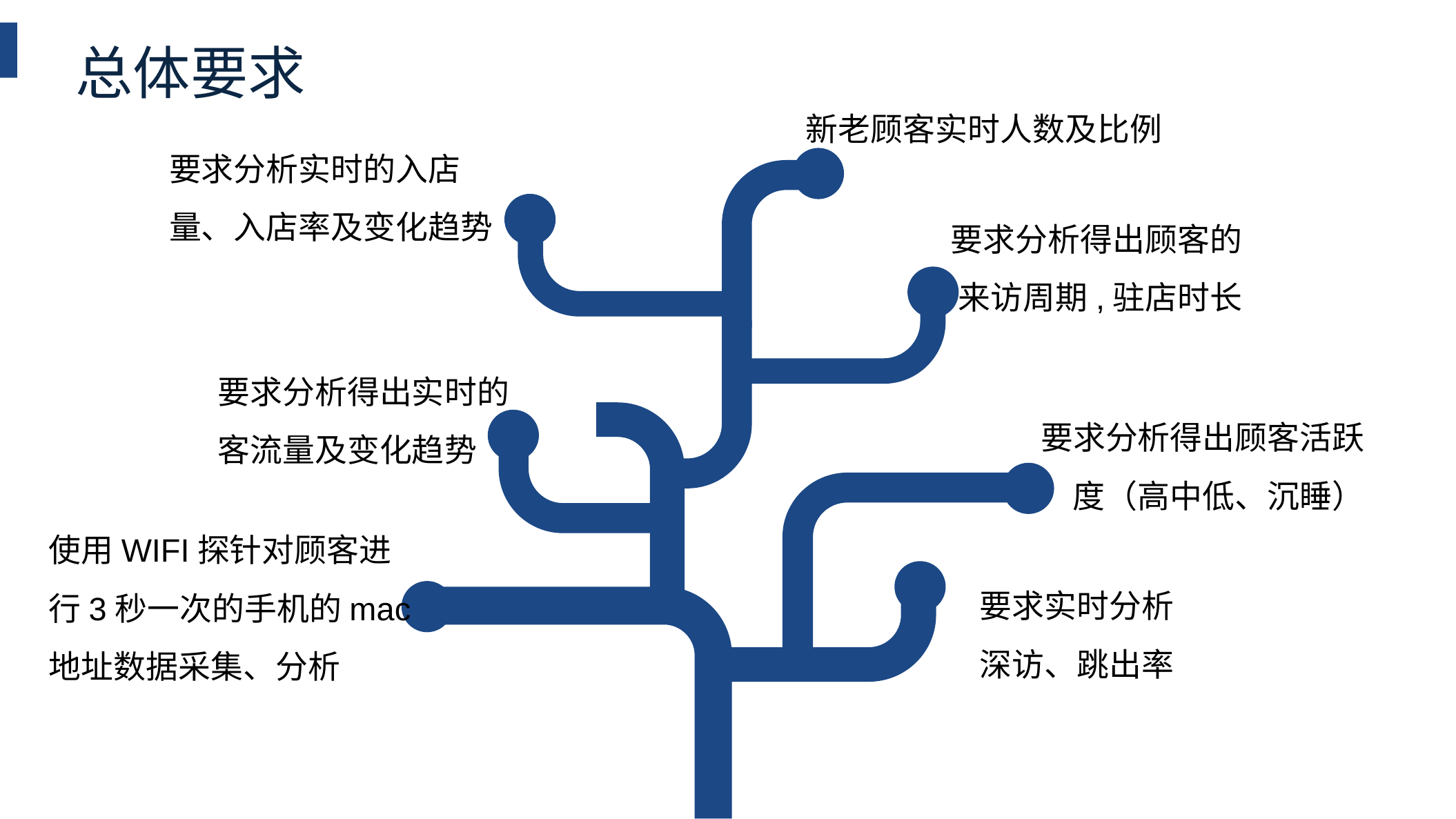

总体要求
新老顾客实时人数及比例

要求分析实时的入店   量、入店率及变化趋势

要求分析得出顾客的来访周期,驻店时长

要求分析得出实时的客流量及变化趋势
要求分析得出顾客活跃度（高中低、沉睡）

使用WIFI探针对顾客进行3秒一次的手机的mac地址数据采集、分析

要求实时分析深访、跳出率